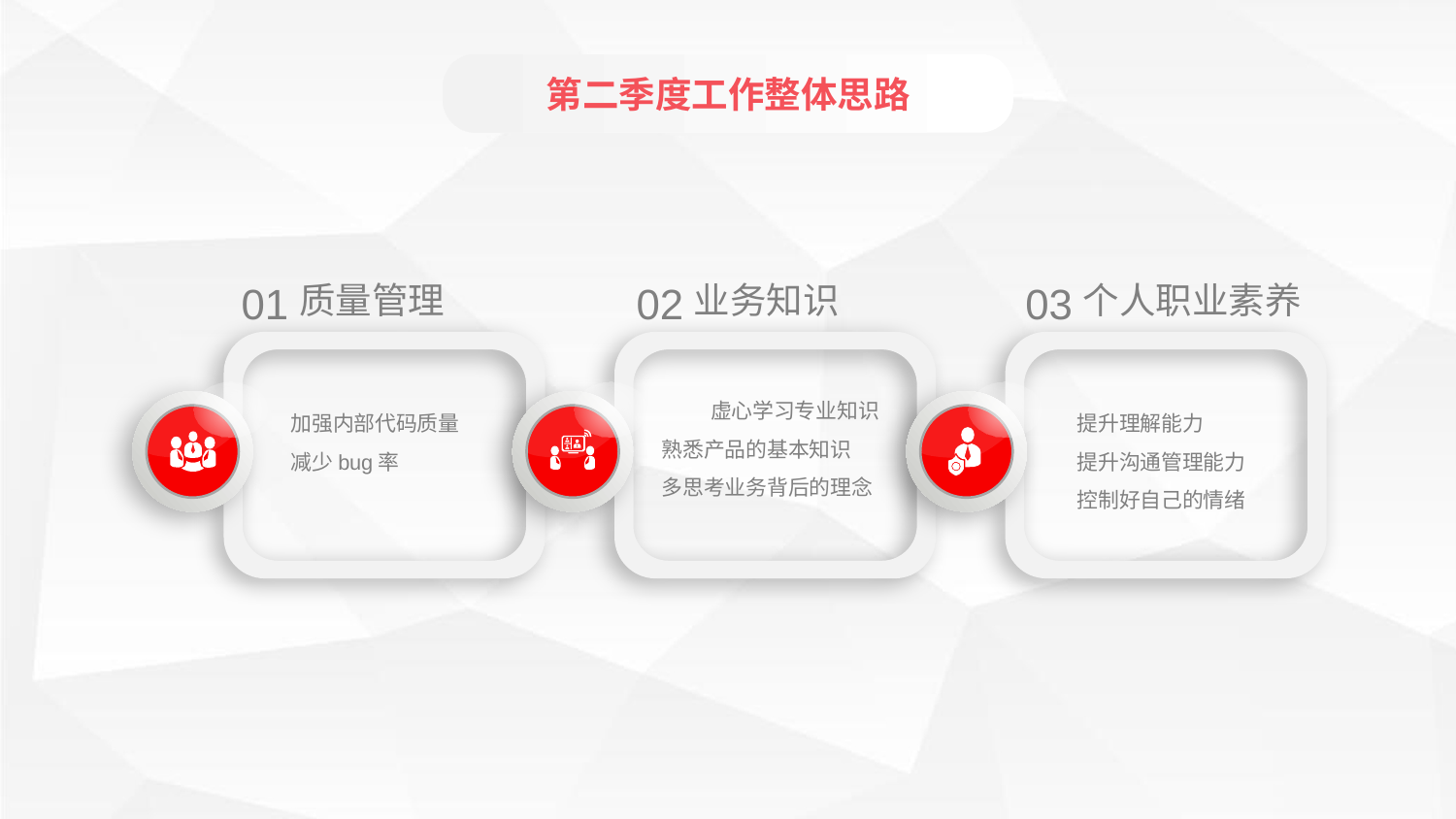

第二季度工作整体思路
01
质量管理
02
业务知识
03
个人职业素养

加强内部代码质量
减少bug率
虚心学习专业知识
熟悉产品的基本知识
多思考业务背后的理念
提升理解能力
提升沟通管理能力
控制好自己的情绪